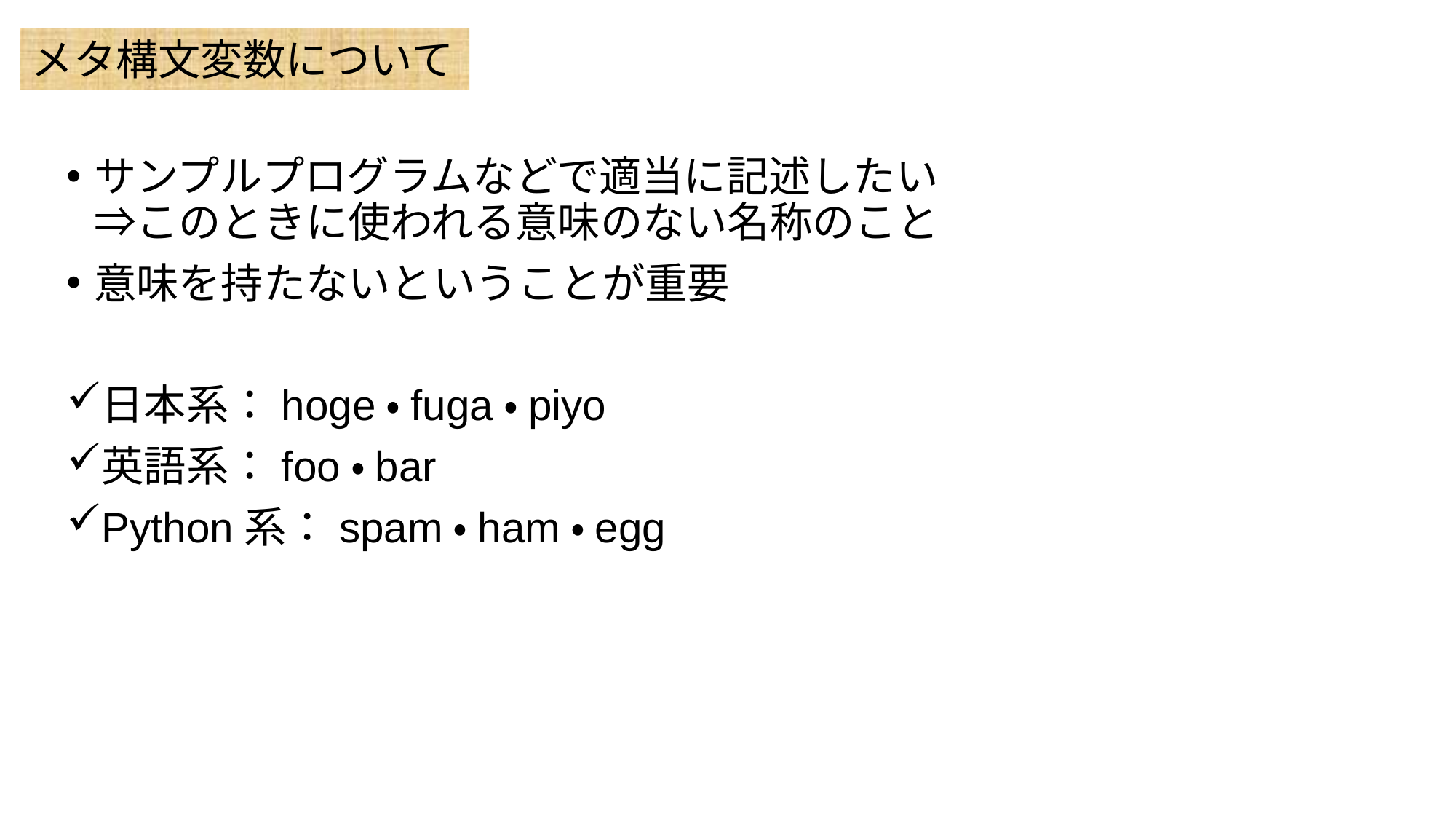

メタ構文変数について
サンプルプログラムなどで適当に記述したい
⇒このときに使われる意味のない名称のこと
意味を持たないということが重要

日本系：hoge・fuga・piyo
英語系：foo・bar
Python系：spam・ham・egg